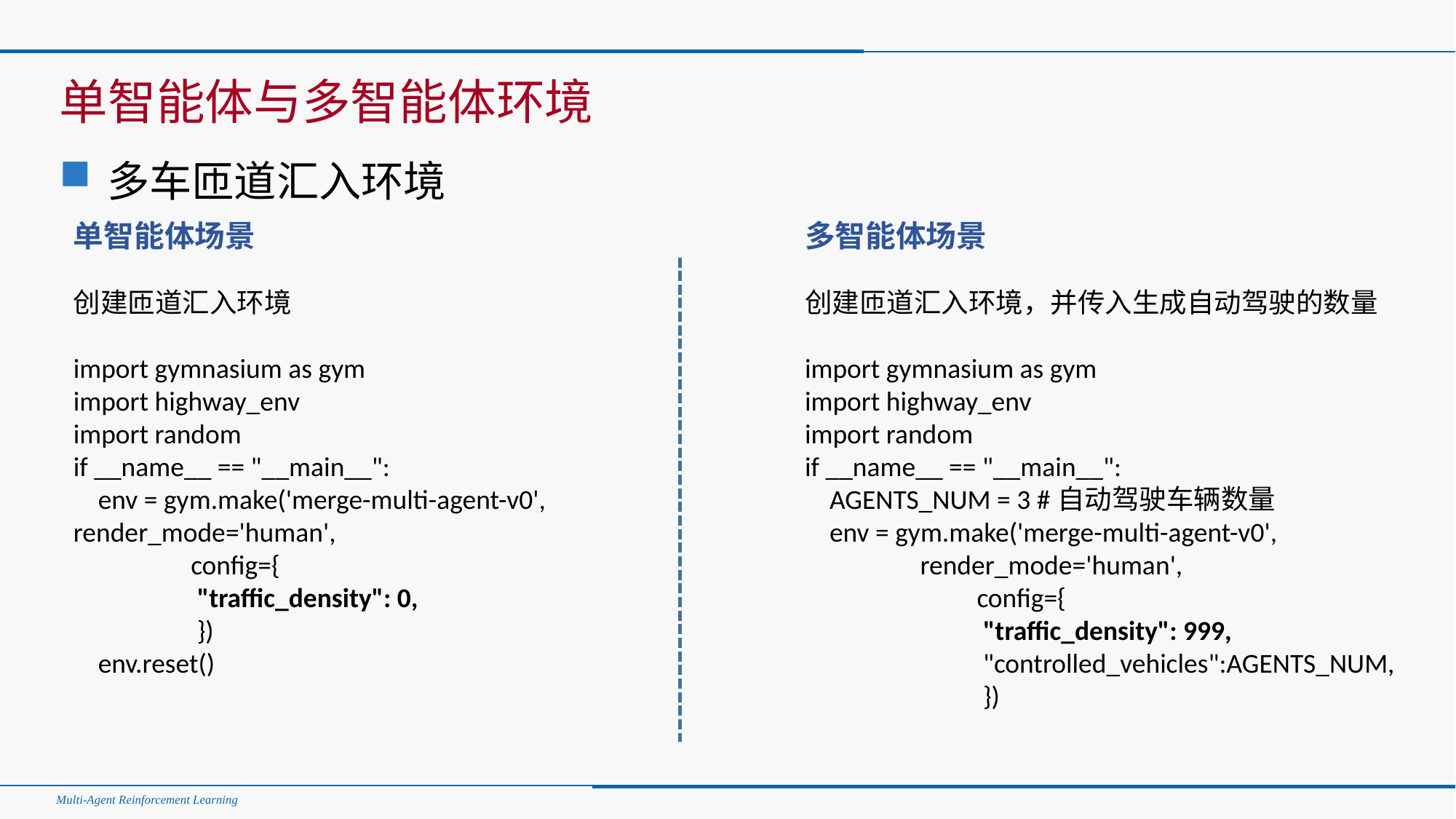

#
单智能体与多智能体环境
多车匝道汇入环境

单智能体场景

创建匝道汇入环境

import gymnasium as gym
import highway_env
import random
if __name__ == "__main__":
    env = gym.make('merge-multi-agent-v0', render_mode='human',
                   config={
                    "traffic_density": 0,
                    })
    env.reset()

多智能体场景

创建匝道汇入环境，并传入生成自动驾驶的数量

import gymnasium as gym
import highway_env
import random
if __name__ == "__main__":
    AGENTS_NUM = 3 #自动驾驶车辆数量
    env = gym.make('merge-multi-agent-v0',
 render_mode='human',
                   config={
                    "traffic_density": 999,
                    "controlled_vehicles":AGENTS_NUM,
                    })
14